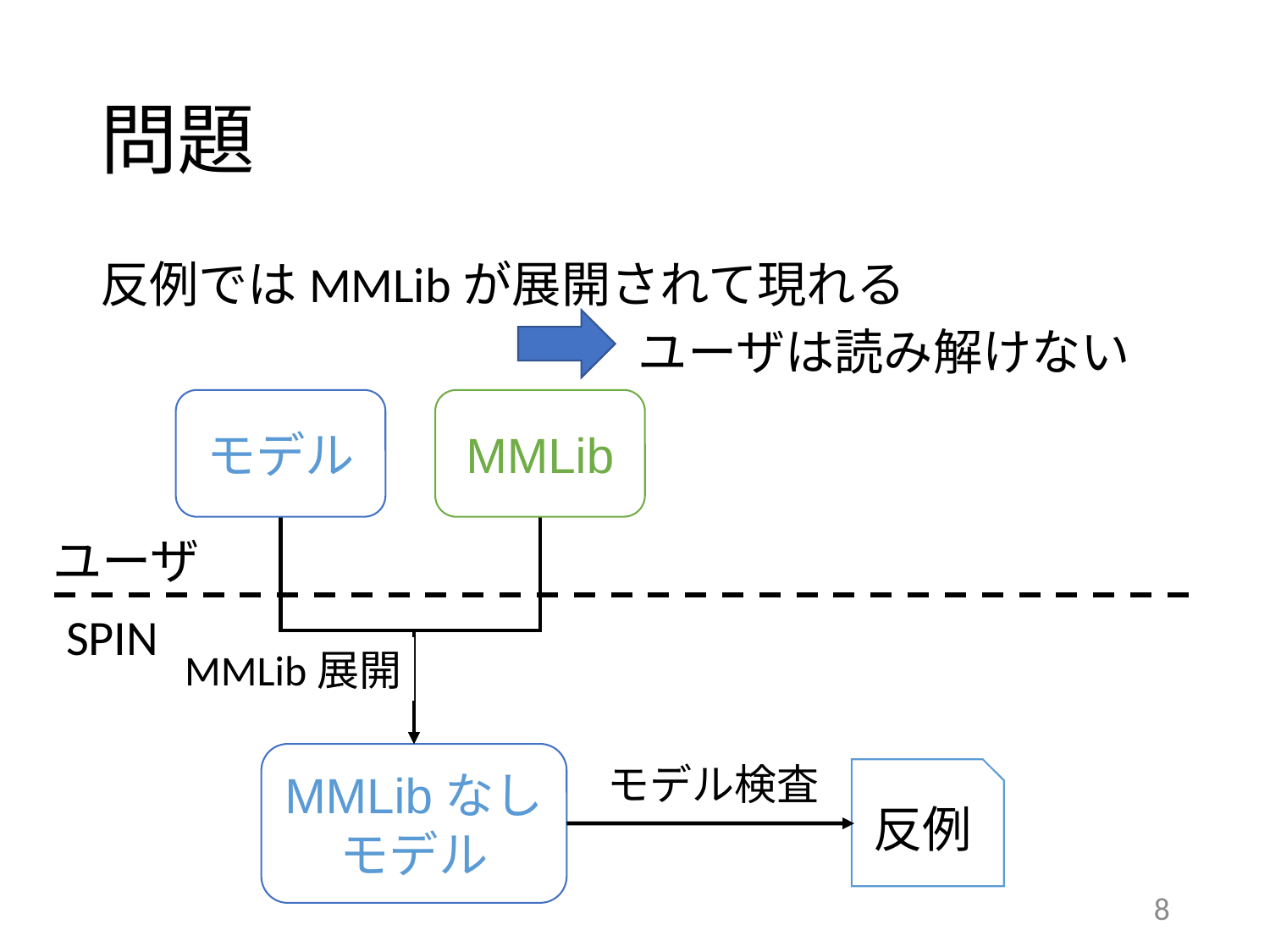

# 問題
反例ではMMLibが展開されて現れる

ユーザは読み解けない
モデル
MMLib
ユーザ
SPIN
MMLib展開
MMLibなし
モデル
モデル検査
反例
8